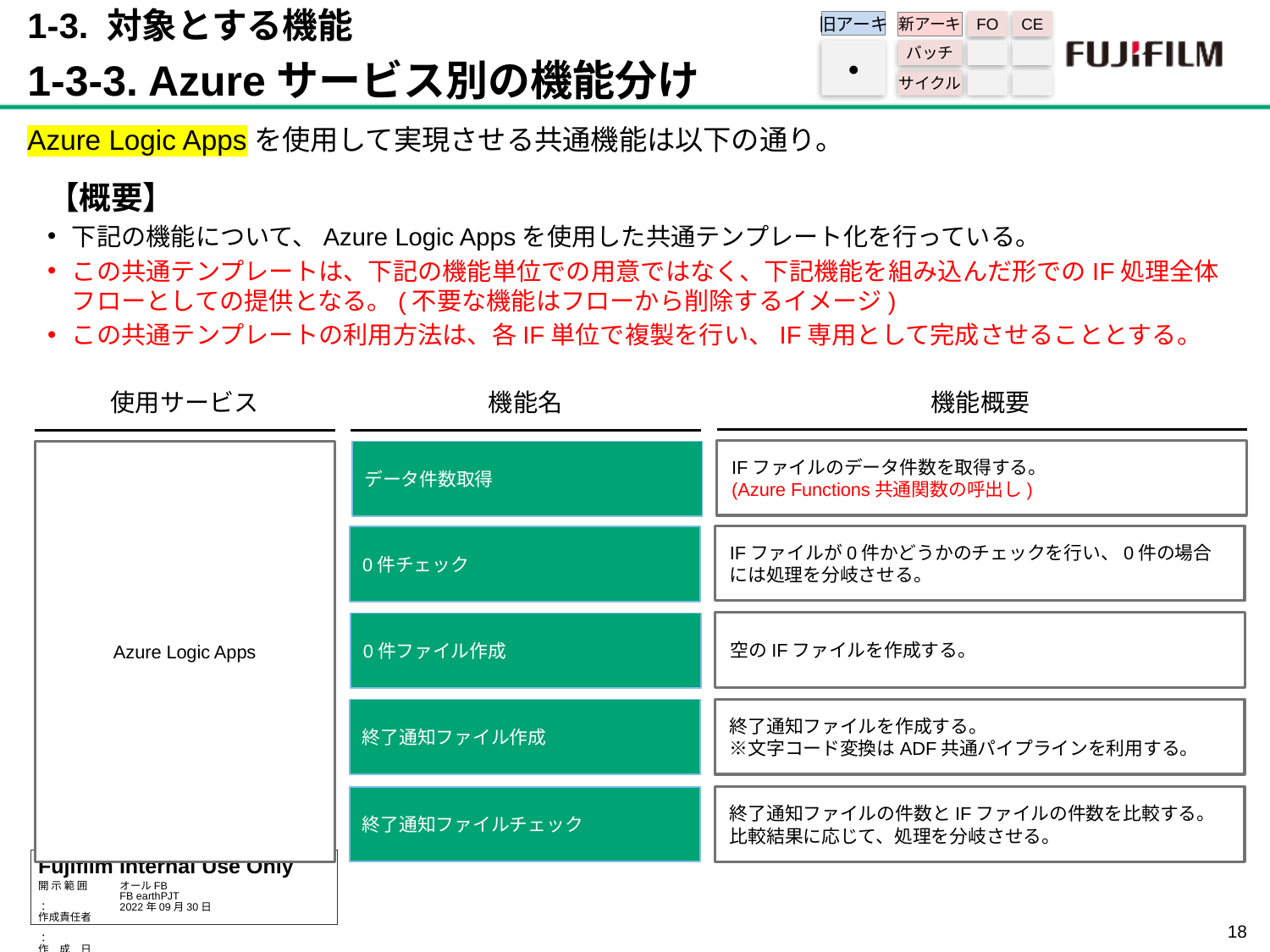

1-3. 対象とする機能
1-3-3. Azureサービス別の機能分け
旧アーキ
FO
CE
新アーキ
バッチ

サイクル

●
Azure Logic Appsを使用して実現させる共通機能は以下の通り。
【概要】
下記の機能について、Azure Logic Appsを使用した共通テンプレート化を行っている。
この共通テンプレートは、下記の機能単位での用意ではなく、下記機能を組み込んだ形でのIF処理全体フローとしての提供となる。(不要な機能はフローから削除するイメージ)
この共通テンプレートの利用方法は、各IF単位で複製を行い、IF専用として完成させることとする。
機能概要
機能名
使用サービス
IFファイルのデータ件数を取得する。
(Azure Functions共通関数の呼出し)
Azure Logic Apps
データ件数取得
IFファイルが0件かどうかのチェックを行い、0件の場合には処理を分岐させる。
0件チェック
空のIFファイルを作成する。
0件ファイル作成
終了通知ファイル作成
終了通知ファイルを作成する。
※文字コード変換はADF共通パイプラインを利用する。
終了通知ファイルチェック
終了通知ファイルの件数とIFファイルの件数を比較する。
比較結果に応じて、処理を分岐させる。
18